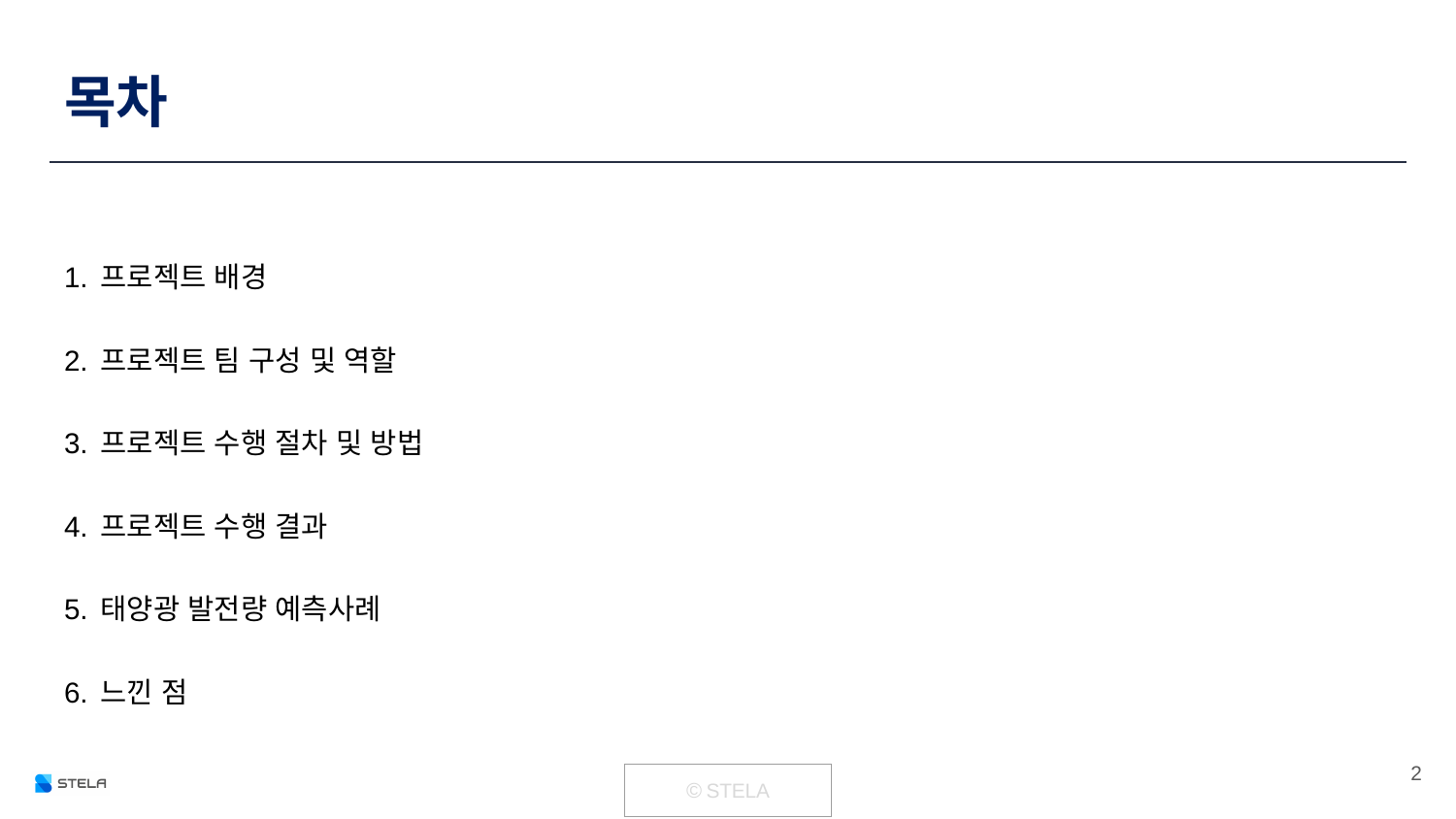

# 목차
1. 프로젝트 배경
2. 프로젝트 팀 구성 및 역할
3. 프로젝트 수행 절차 및 방법
4. 프로젝트 수행 결과
5. 태양광 발전량 예측사례
6. 느낀 점
2
| © STELA |
| --- |